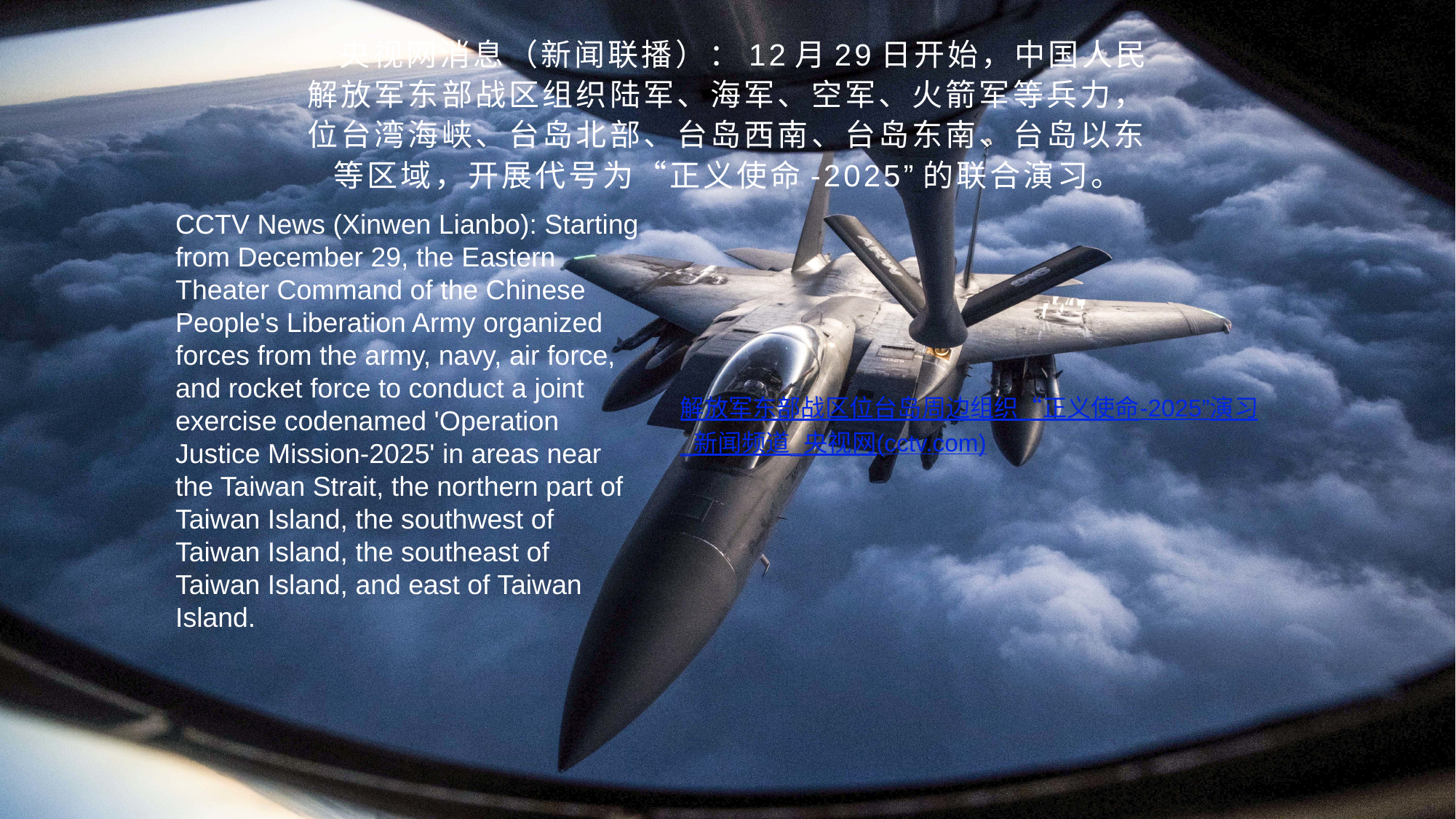

央视网消息（新闻联播）：12月29日开始，中国人民解放军东部战区组织陆军、海军、空军、火箭军等兵力，位台湾海峡、台岛北部、台岛西南、台岛东南、台岛以东等区域，开展代号为“正义使命-2025”的联合演习。
CCTV News (Xinwen Lianbo): Starting from December 29, the Eastern Theater Command of the Chinese People's Liberation Army organized forces from the army, navy, air force, and rocket force to conduct a joint exercise codenamed 'Operation Justice Mission-2025' in areas near the Taiwan Strait, the northern part of Taiwan Island, the southwest of Taiwan Island, the southeast of Taiwan Island, and east of Taiwan Island.
解放军东部战区位台岛周边组织“正义使命-2025”演习_新闻频道_央视网(cctv.com)